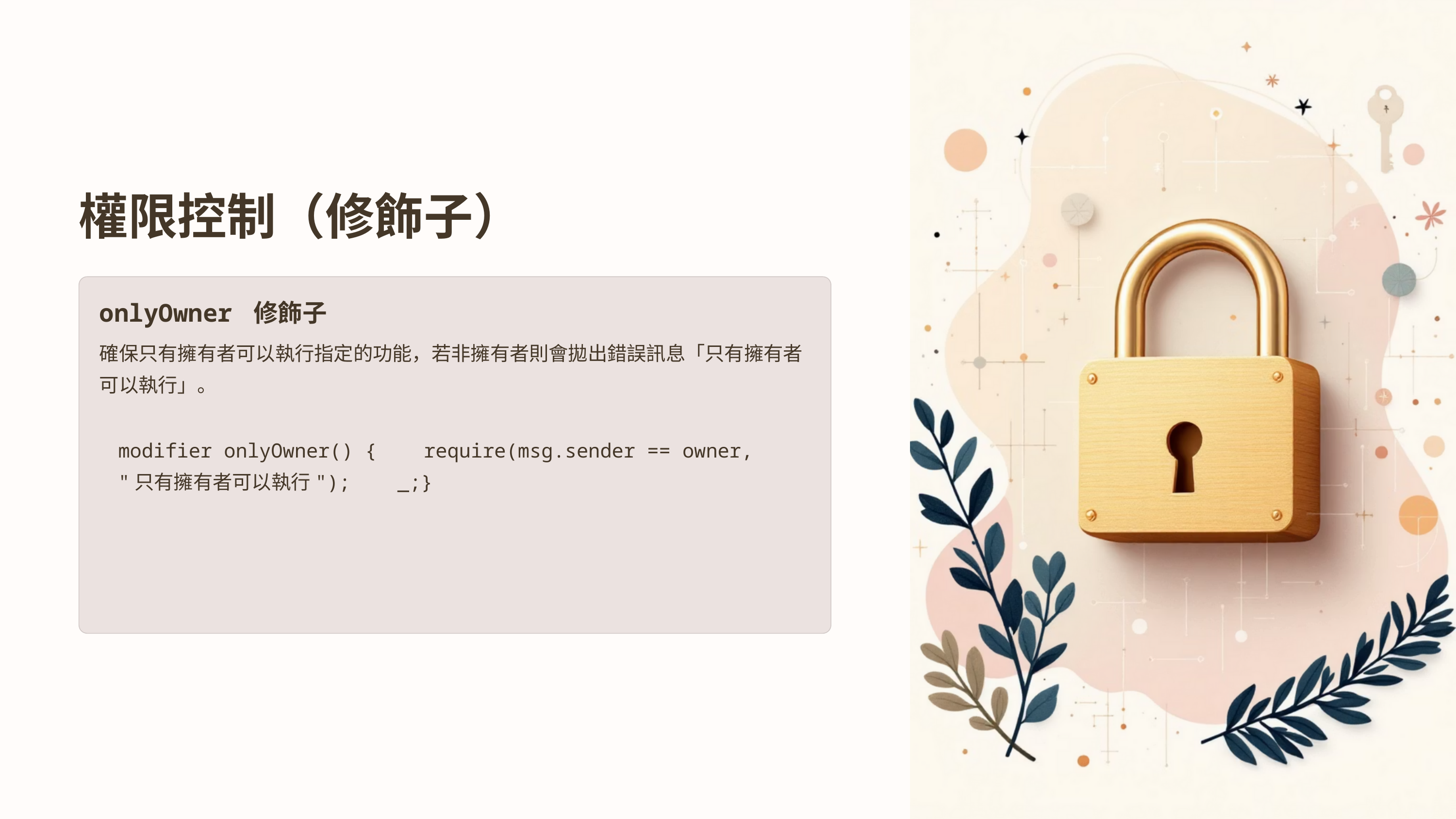

權限控制（修飾子）

onlyOwner 修飾子
確保只有擁有者可以執行指定的功能，若非擁有者則會拋出錯誤訊息「只有擁有者可以執行」。

modifier onlyOwner() {    require(msg.sender == owner, "只有擁有者可以執行");    _;}